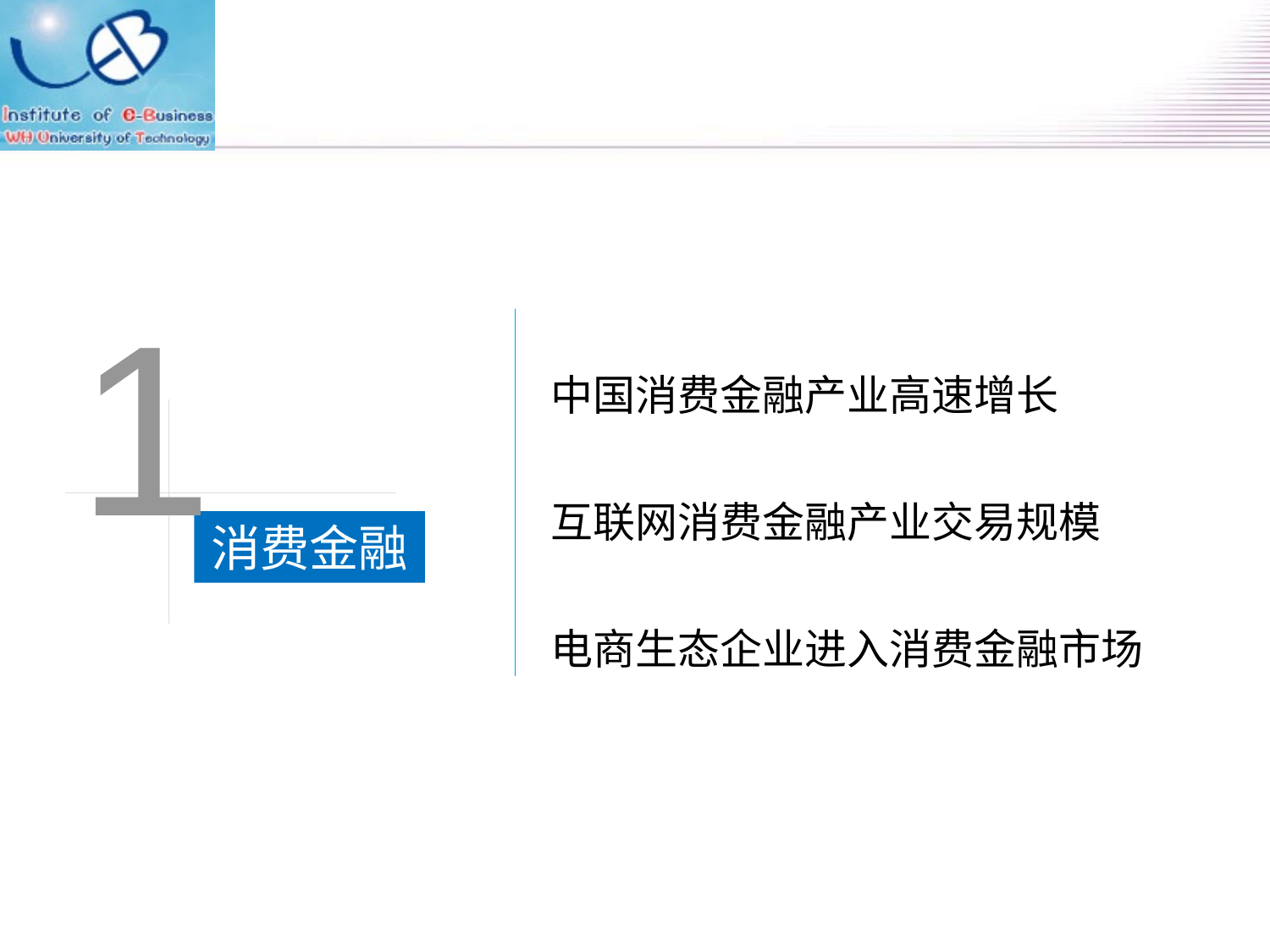

1
中国消费金融产业高速增长
互联网消费金融产业交易规模
电商生态企业进入消费金融市场
消费金融
>>>